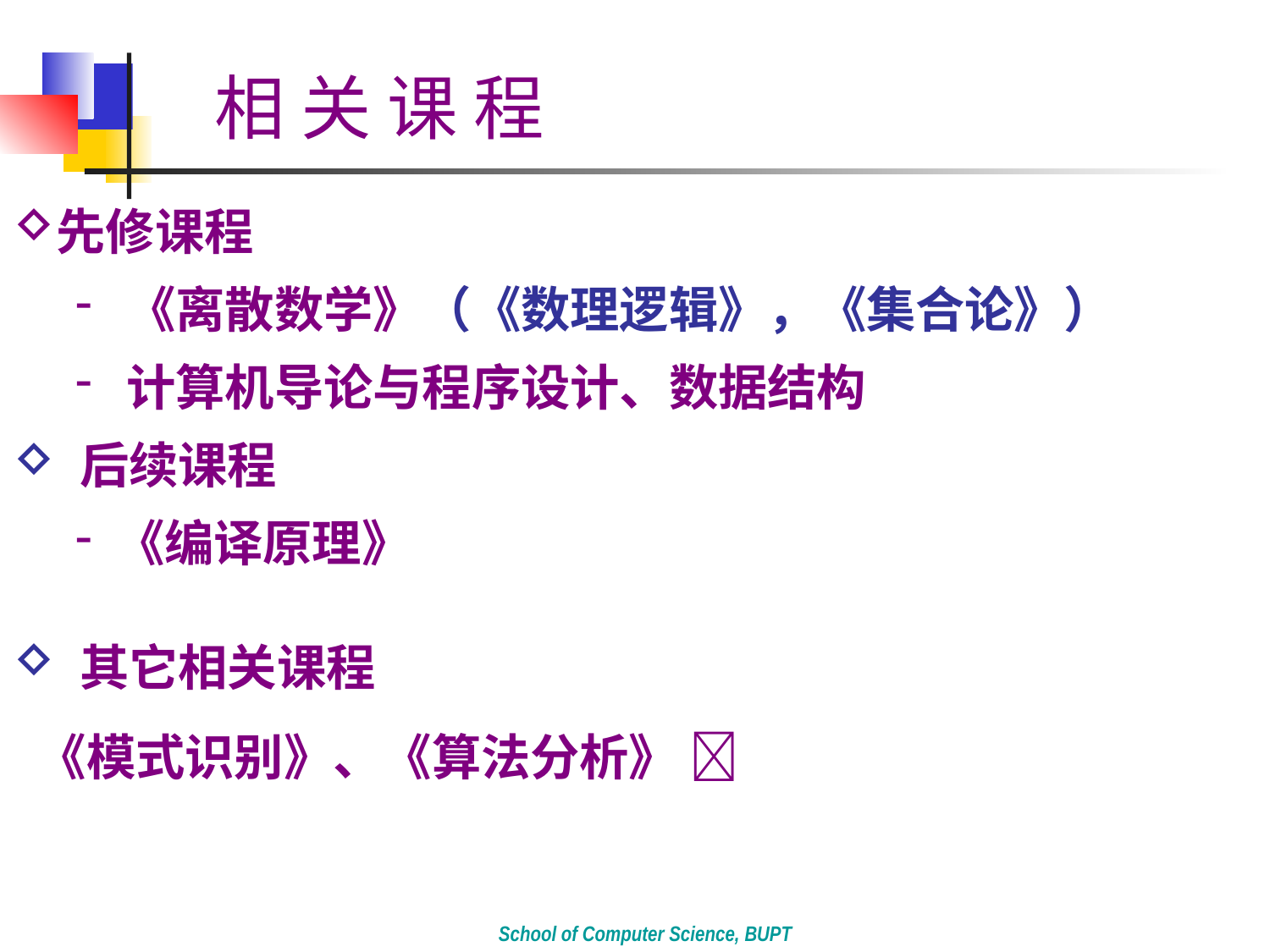

相 关 课 程
先修课程
  《离散数学》（《数理逻辑》，《集合论》）
  计算机导论与程序设计、数据结构
 后续课程
 《编译原理》

 其它相关课程
《模式识别》、《算法分析》 …

School of Computer Science, BUPT
5